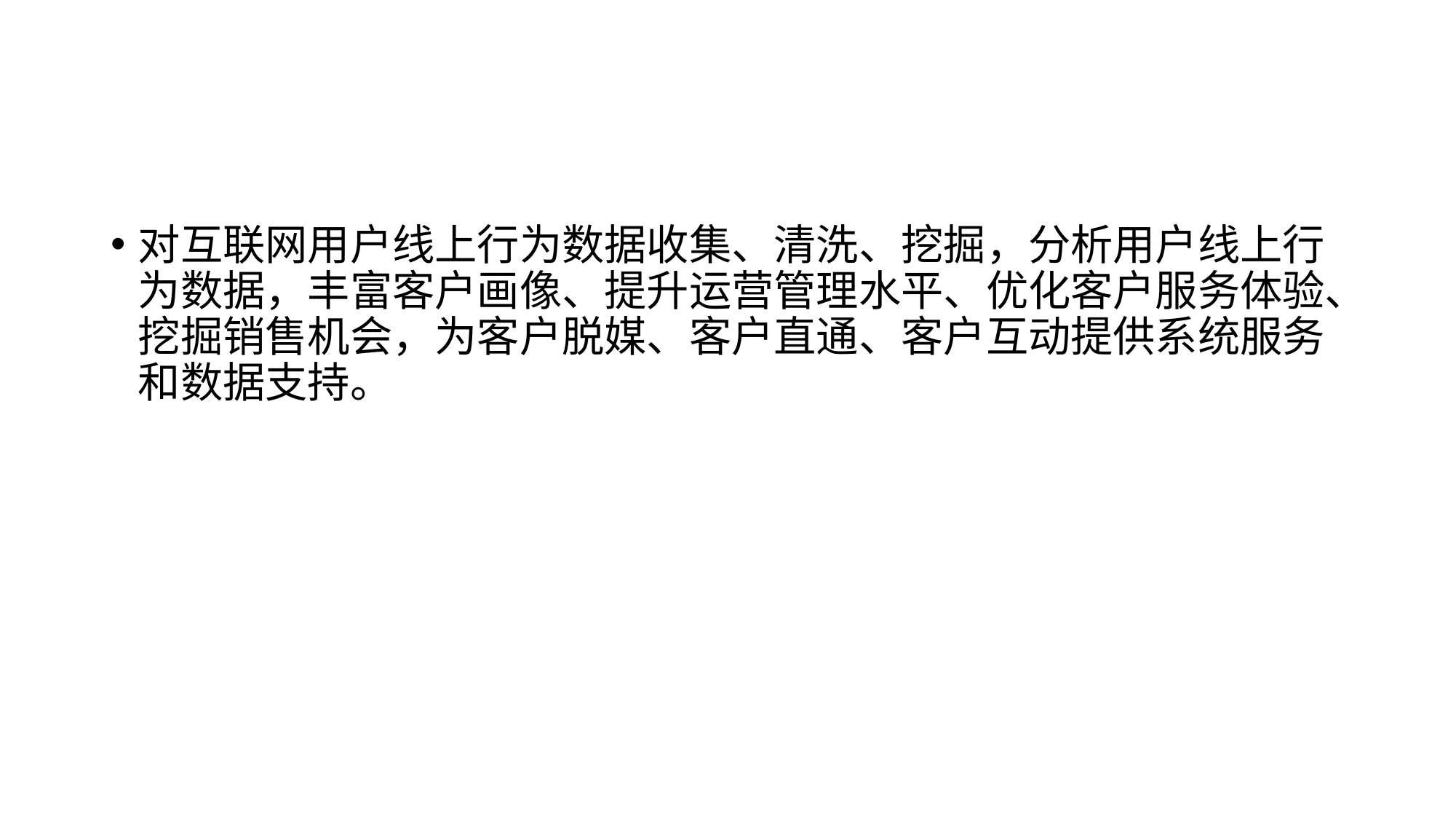

#
对互联网用户线上行为数据收集、清洗、挖掘，分析用户线上行为数据，丰富客户画像、提升运营管理水平、优化客户服务体验、挖掘销售机会，为客户脱媒、客户直通、客户互动提供系统服务和数据支持。